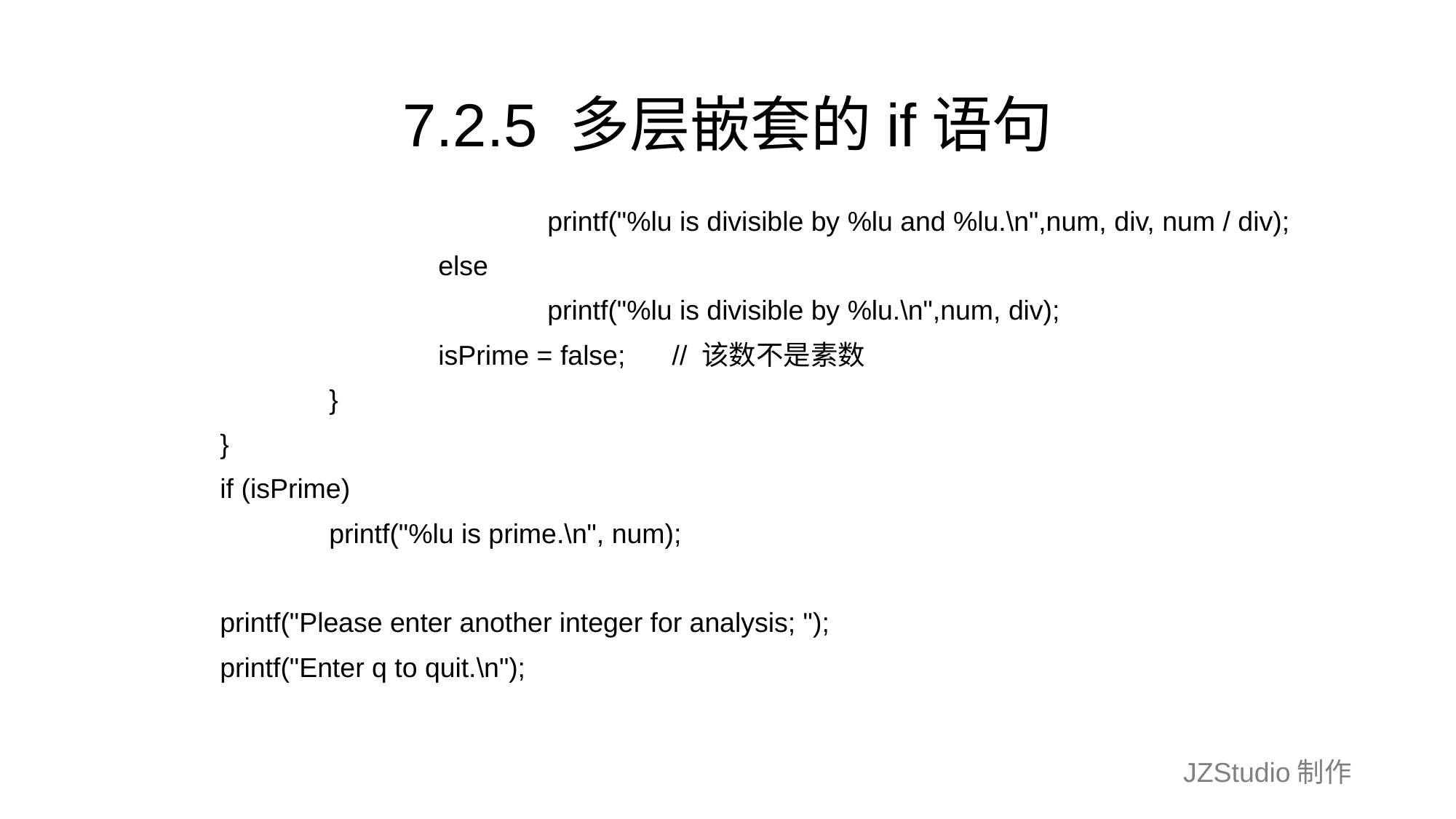

# 7.2.5 多层嵌套的if语句
				printf("%lu is divisible by %lu and %lu.\n",num, div, num / div);
			else
				printf("%lu is divisible by %lu.\n",num, div);
			isPrime = false;　 // 该数不是素数
		}
	}
	if (isPrime)
		printf("%lu is prime.\n", num);

	printf("Please enter another integer for analysis; ");
	printf("Enter q to quit.\n");